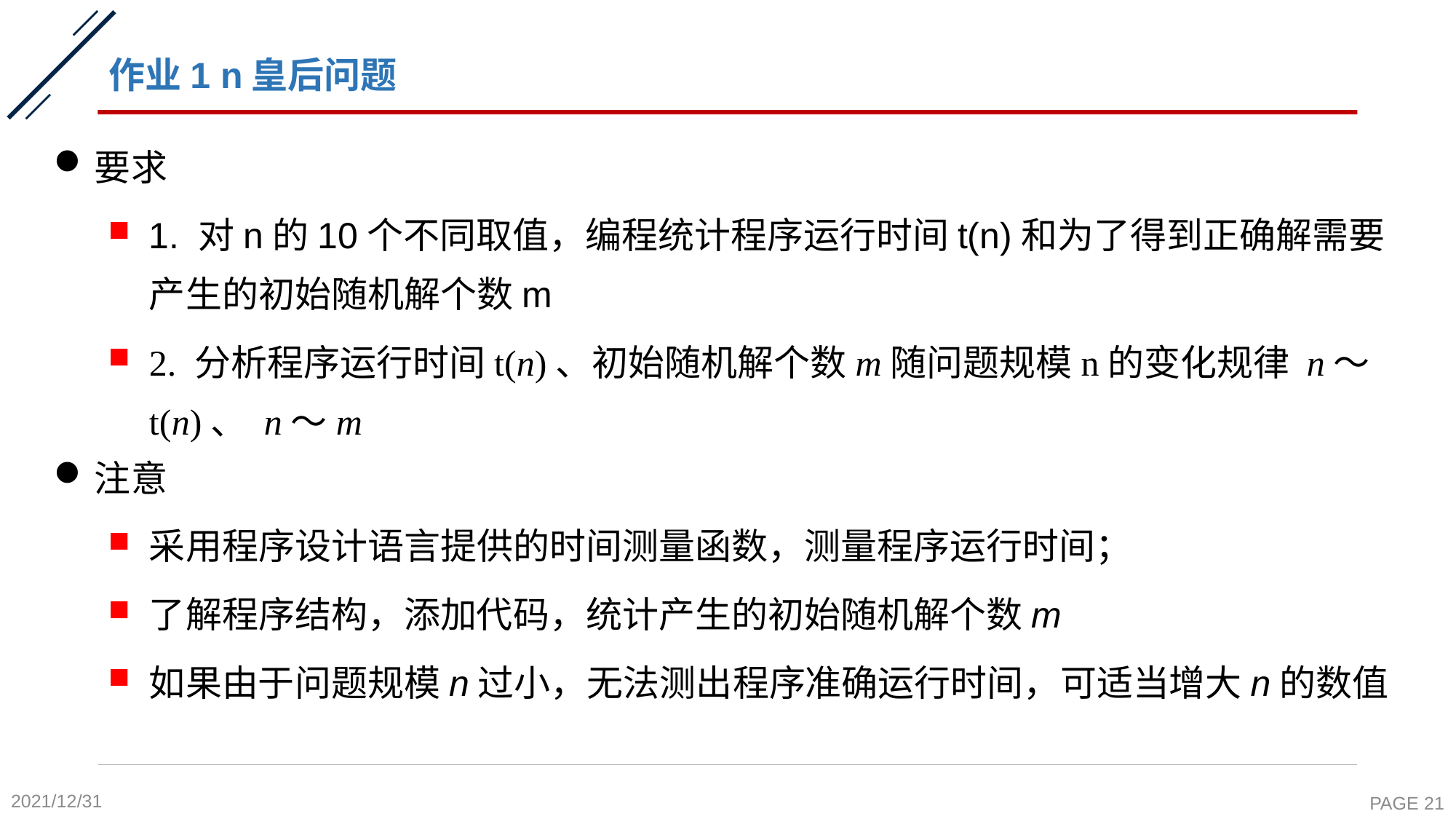

# 作业1 n皇后问题
要求
1. 对n的10个不同取值，编程统计程序运行时间t(n)和为了得到正确解需要产生的初始随机解个数m
2. 分析程序运行时间t(n)、初始随机解个数m随问题规模n的变化规律 n～t(n)、 n～m
注意
采用程序设计语言提供的时间测量函数，测量程序运行时间；
了解程序结构，添加代码，统计产生的初始随机解个数m
如果由于问题规模n过小，无法测出程序准确运行时间，可适当增大n的数值
2021/12/31
PAGE 21